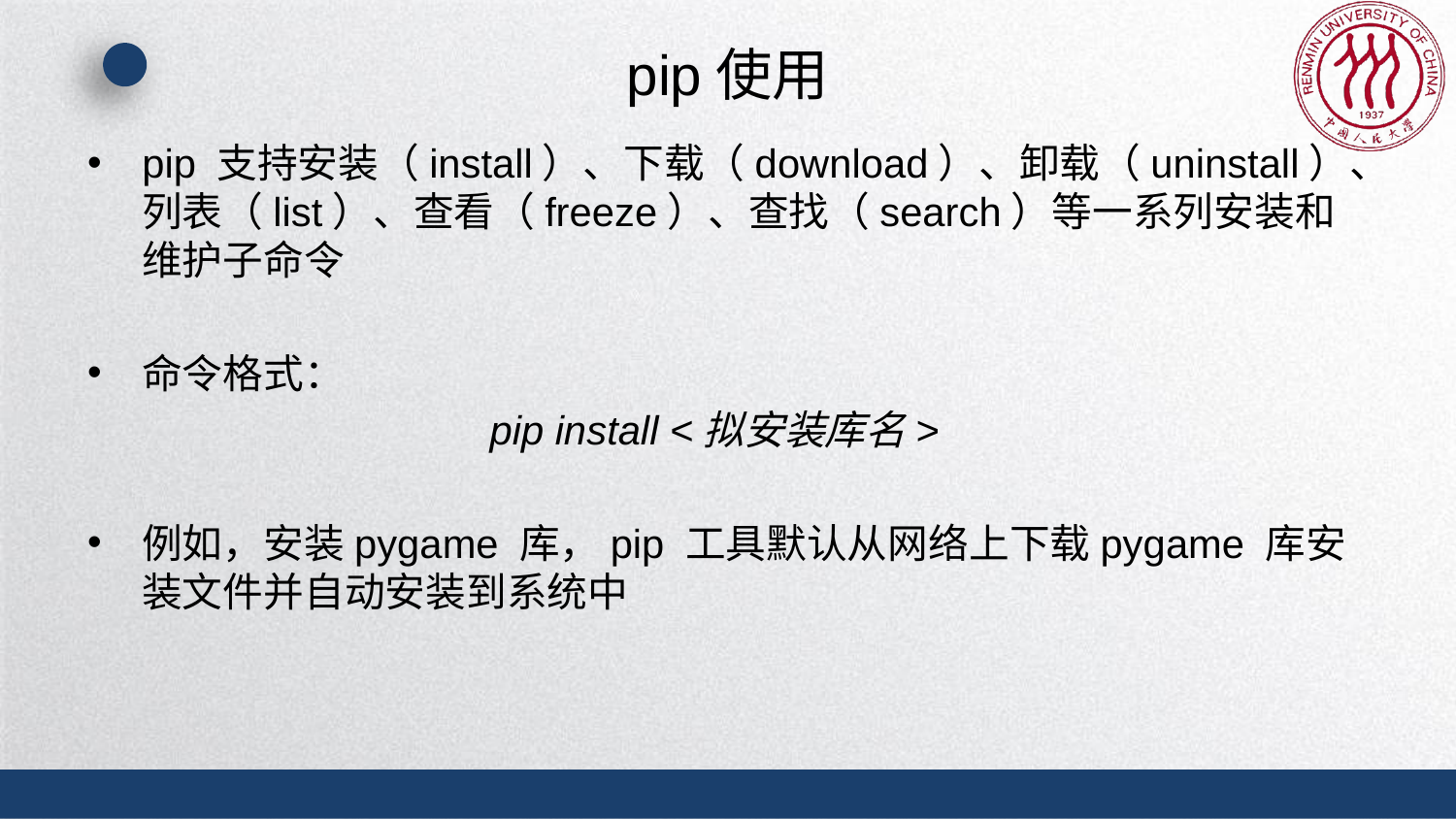

# pip使用
pip 支持安装（install）、下载（download）、卸载（uninstall）、列表（list）、查看（freeze）、查找（search）等一系列安装和维护子命令

命令格式：
	                       pip install <拟安装库名>

例如，安装pygame 库，pip 工具默认从网络上下载pygame 库安装文件并自动安装到系统中